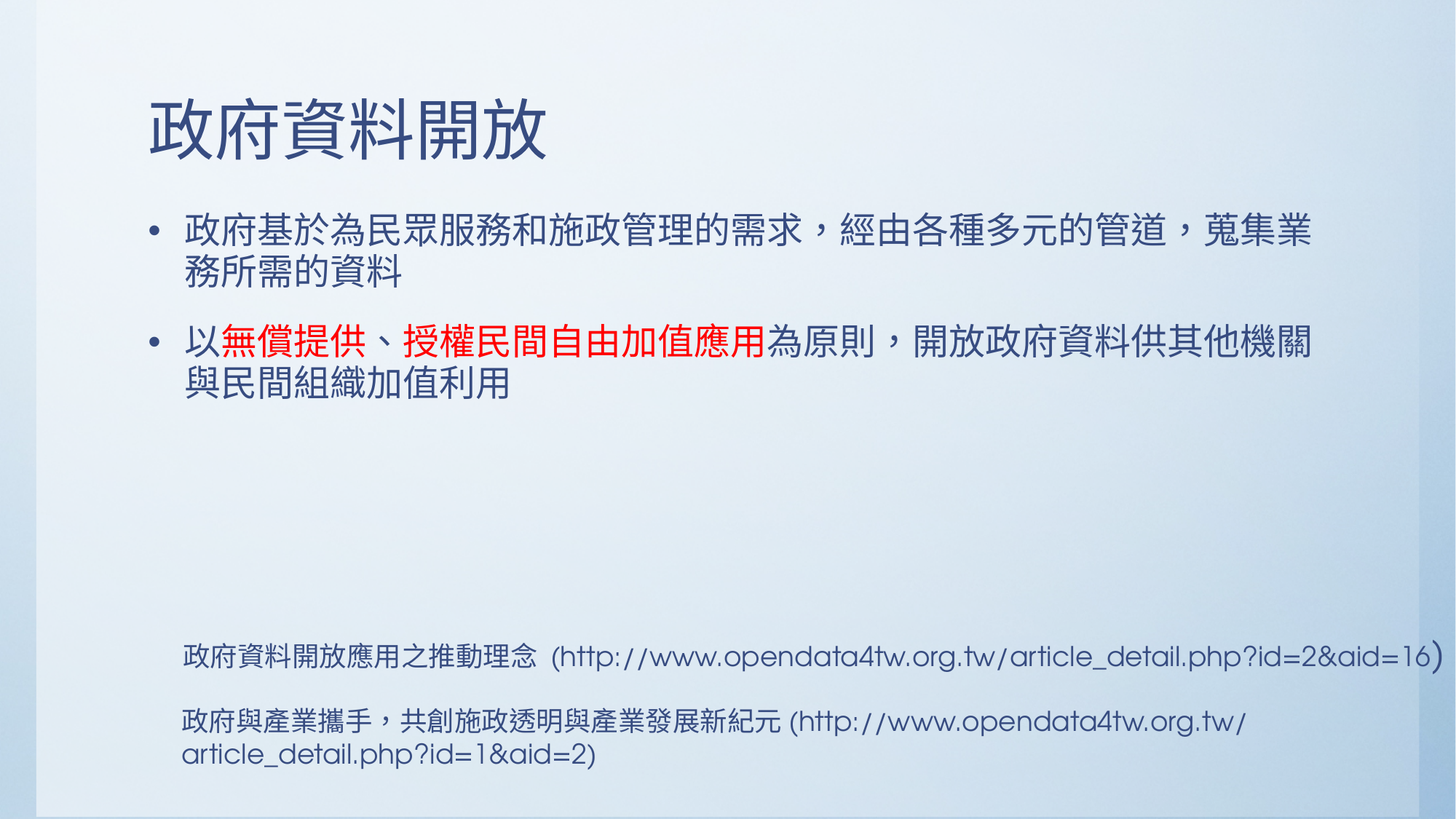

# 政府資料開放
政府基於為民眾服務和施政管理的需求，經由各種多元的管道，蒐集業務所需的資料
以無償提供、授權民間自由加值應用為原則，開放政府資料供其他機關與民間組織加值利用
政府資料開放應用之推動理念 (http://www.opendata4tw.org.tw/article_detail.php?id=2&aid=16)
政府與產業攜手，共創施政透明與產業發展新紀元(http://www.opendata4tw.org.tw/article_detail.php?id=1&aid=2)